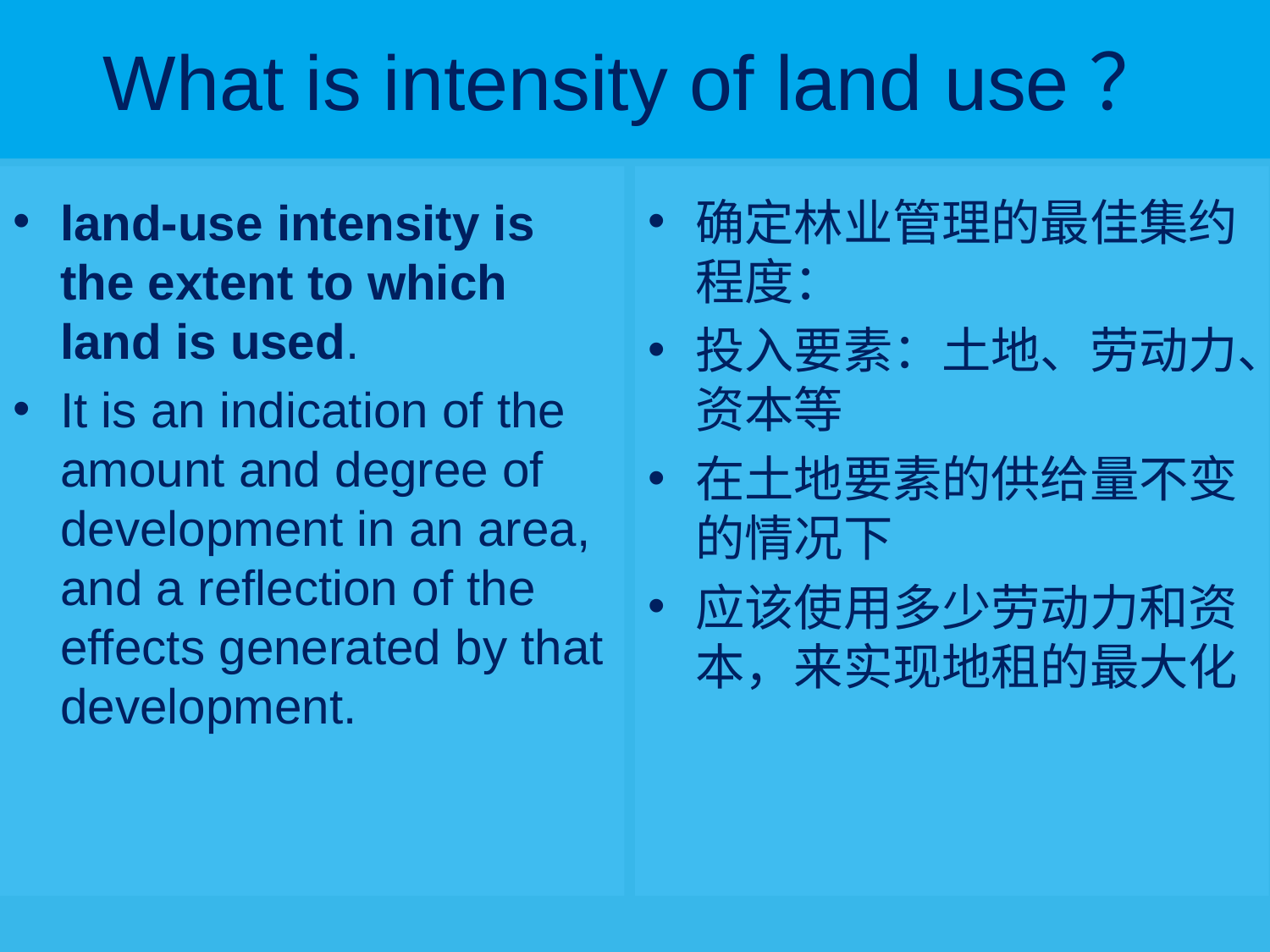

# What is intensity of land use？
land-use intensity is the extent to which land is used.
It is an indication of the amount and degree of development in an area, and a reflection of the effects generated by that development.
确定林业管理的最佳集约程度：
投入要素：土地、劳动力、资本等
在土地要素的供给量不变的情况下
应该使用多少劳动力和资本，来实现地租的最大化